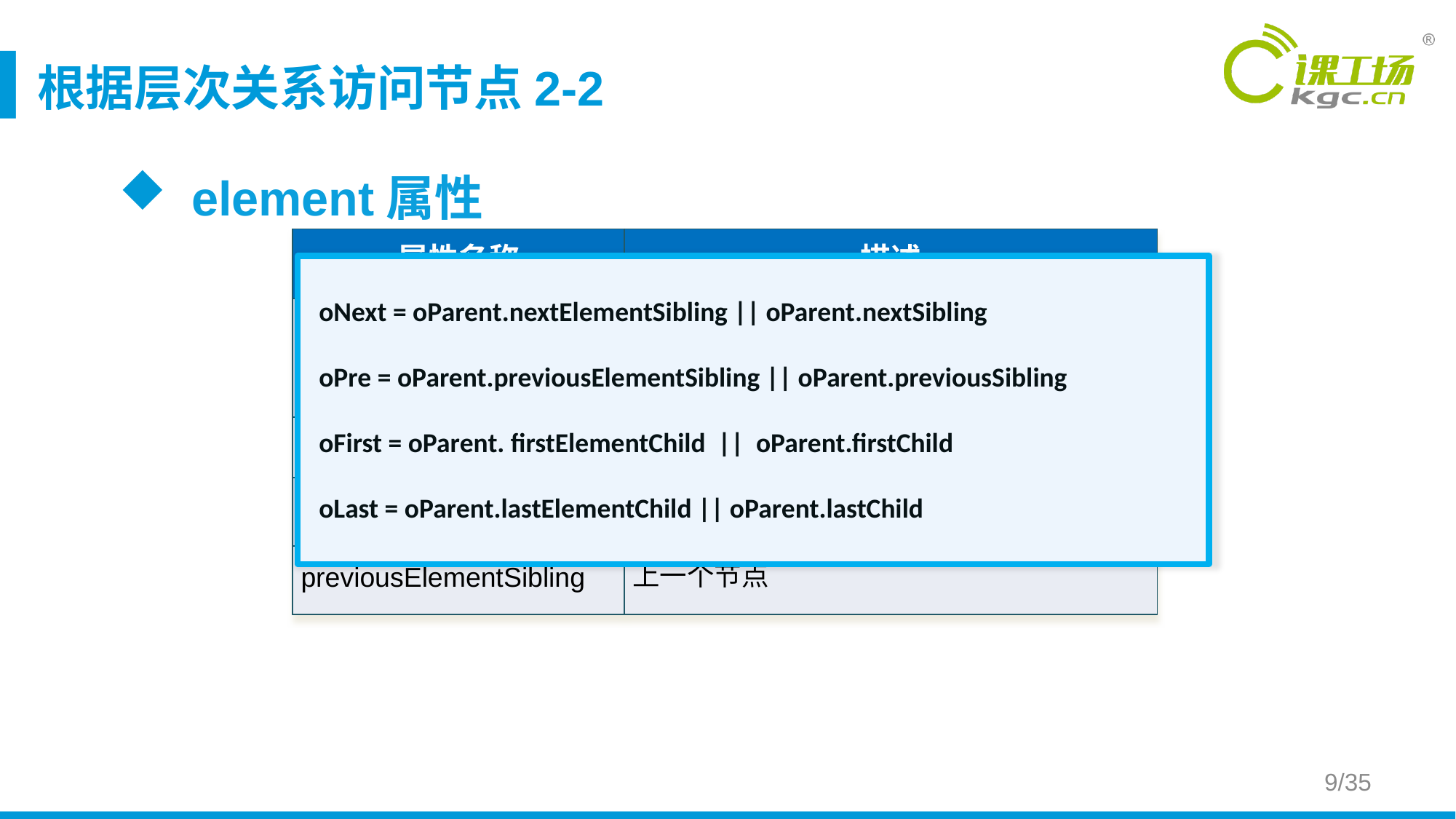

# 根据层次关系访问节点2-2

element属性
| 属性名称 | 描述 |
| --- | --- |
| firstElementChild | 返回节点的第一个子节点，最普遍的用法是访问该元素的文本节点 |
| lastElementChild | 返回节点的最后一个子节点 |
| nextElementSibling | 下一个节点 |
| previousElementSibling | 上一个节点 |
oNext = oParent.nextElementSibling || oParent.nextSibling
oPre = oParent.previousElementSibling || oParent.previousSibling
oFirst = oParent. firstElementChild  ||  oParent.firstChild
oLast = oParent.lastElementChild || oParent.lastChild
9/35